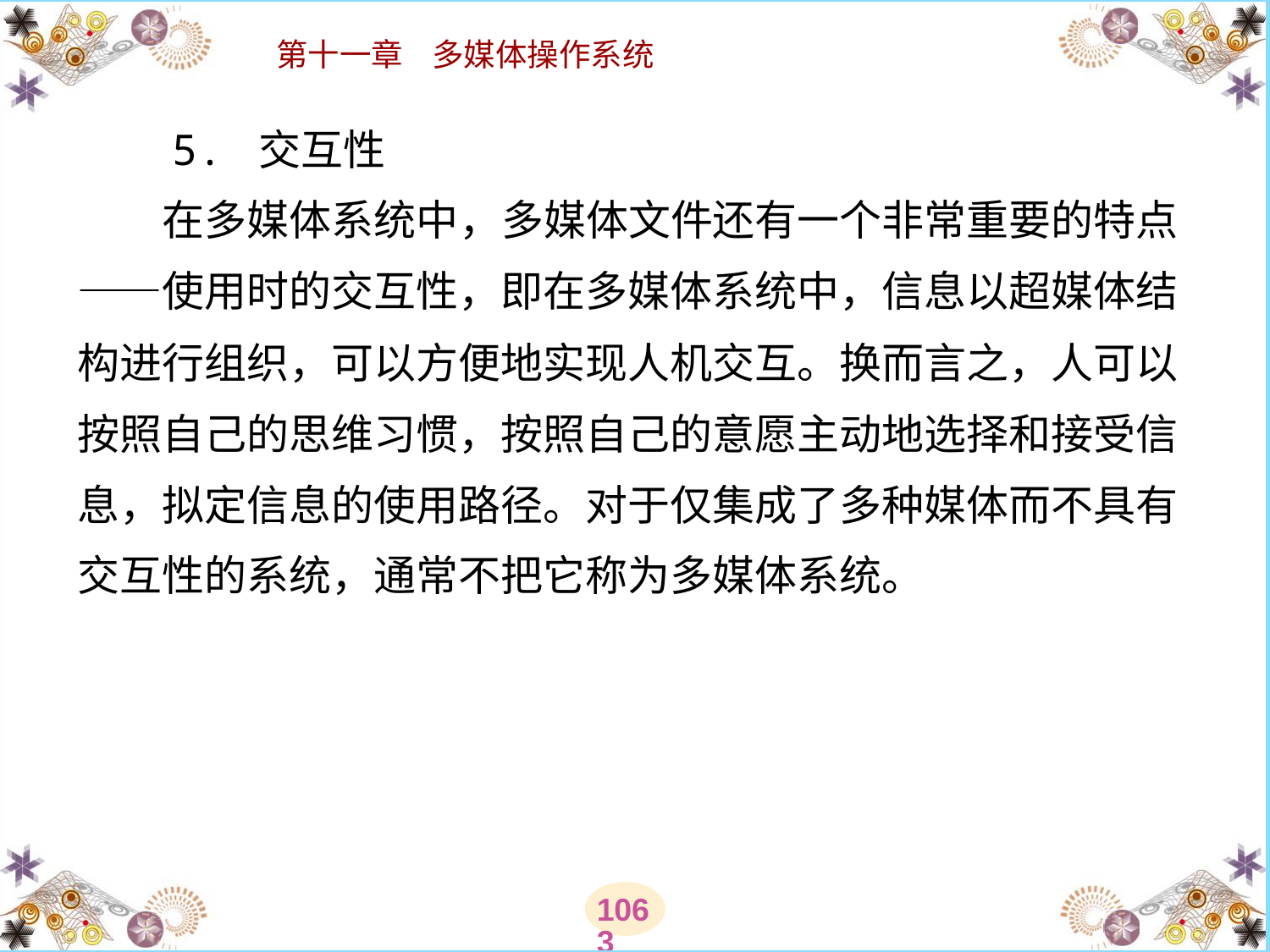

# 5. 交互性 　　在多媒体系统中，多媒体文件还有一个非常重要的特点——使用时的交互性，即在多媒体系统中，信息以超媒体结构进行组织，可以方便地实现人机交互。换而言之，人可以按照自己的思维习惯，按照自己的意愿主动地选择和接受信息，拟定信息的使用路径。对于仅集成了多种媒体而不具有交互性的系统，通常不把它称为多媒体系统。